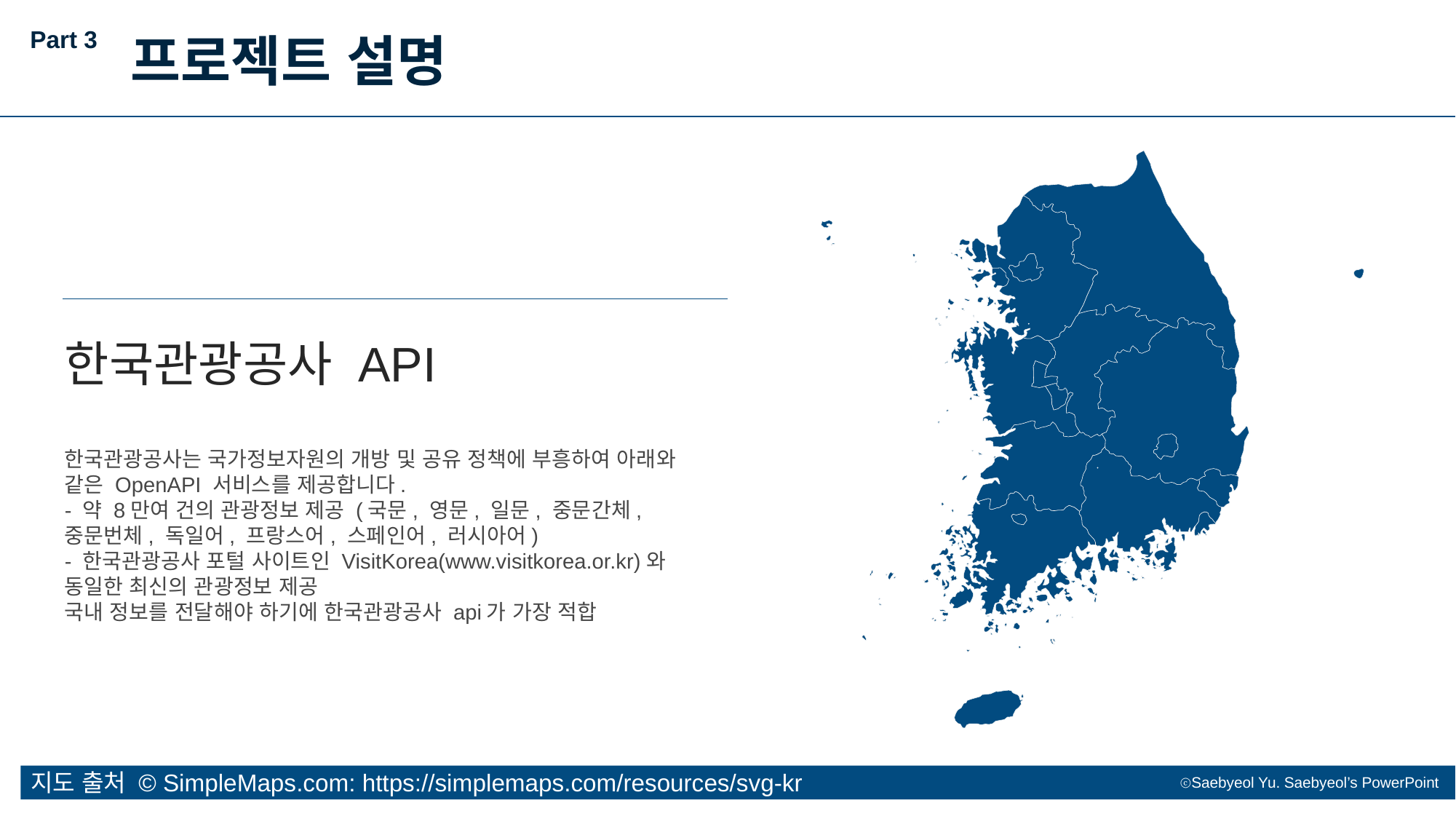

Part 3
프로젝트 설명

한국관광공사 API
한국관광공사는 국가정보자원의 개방 및 공유 정책에 부흥하여 아래와 같은 OpenAPI 서비스를 제공합니다.
- 약 8만여 건의 관광정보 제공 (국문, 영문, 일문, 중문간체, 중문번체, 독일어, 프랑스어, 스페인어, 러시아어)
- 한국관광공사 포털 사이트인 VisitKorea(www.visitkorea.or.kr)와 동일한 최신의 관광정보 제공
국내 정보를 전달해야 하기에 한국관광공사 api가 가장 적합
지도 출처 © SimpleMaps.com: https://simplemaps.com/resources/svg-kr